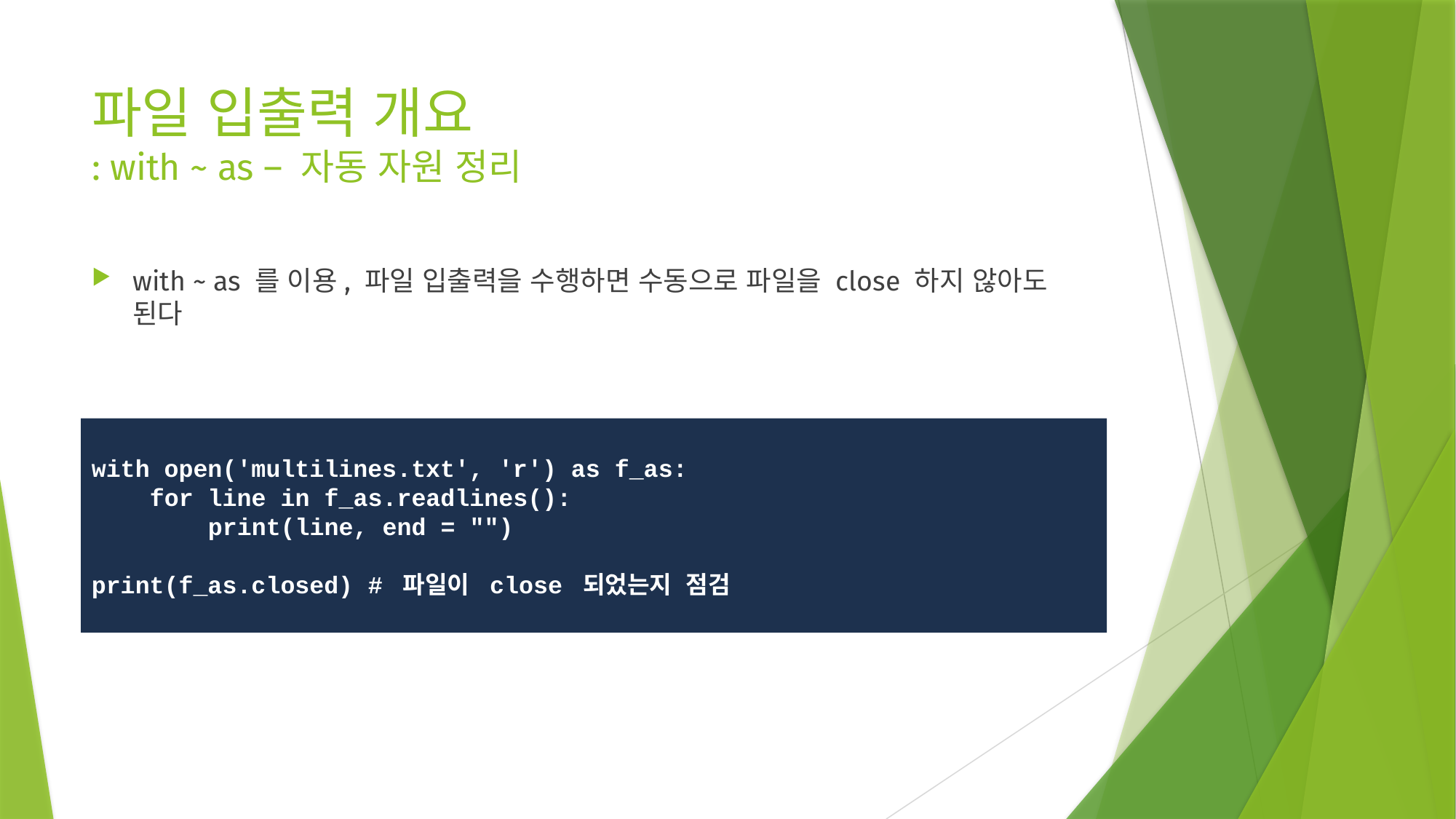

# 파일 입출력 개요 : with ~ as – 자동 자원 정리
with ~ as 를 이용, 파일 입출력을 수행하면 수동으로 파일을 close 하지 않아도 된다

with open('multilines.txt', 'r') as f_as:
    for line in f_as.readlines():
        print(line, end = "")
print(f_as.closed) # 파일이 close 되었는지 점검